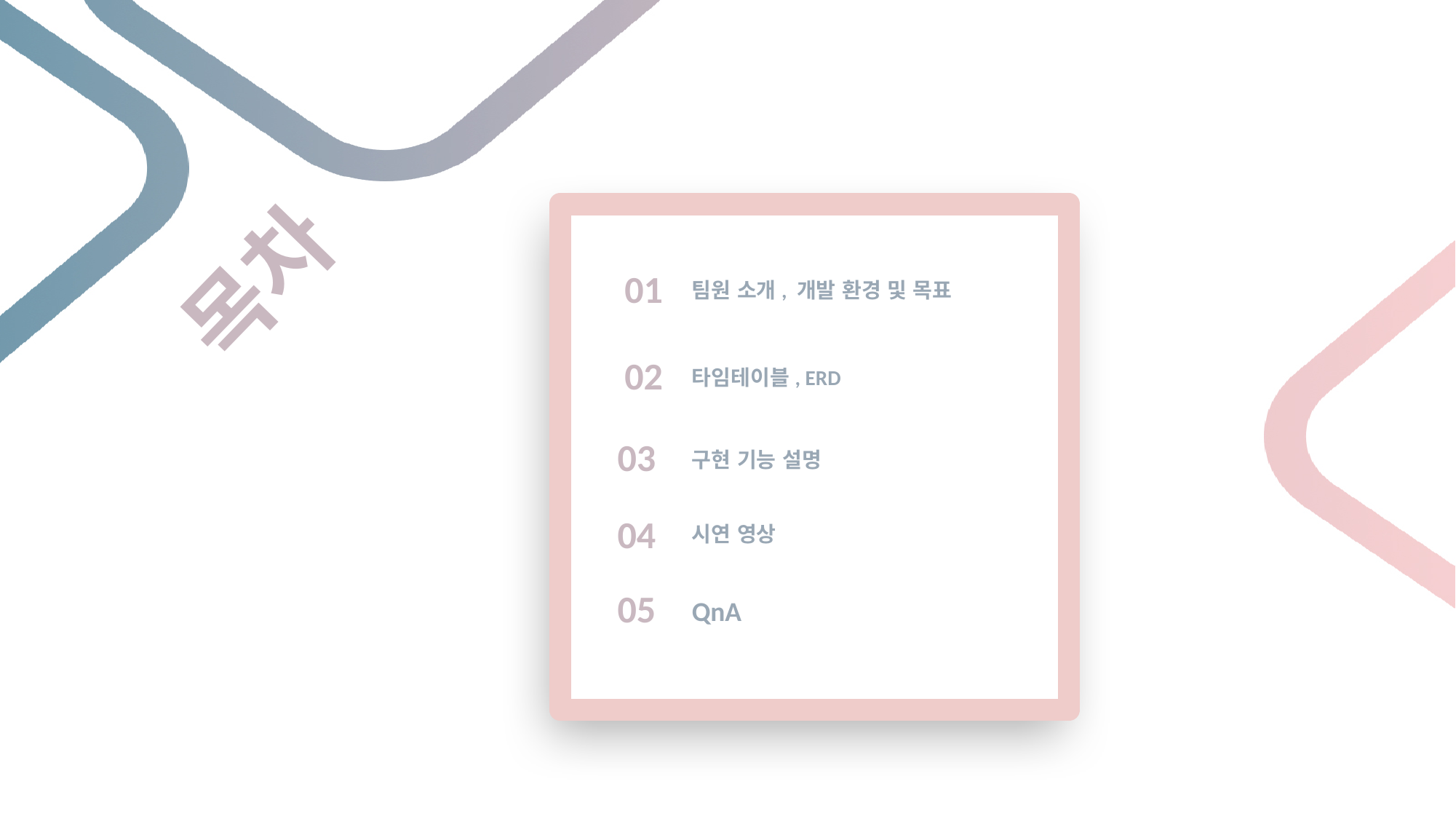

목차
01
팀원 소개, 개발 환경 및 목표
02
타임테이블, ERD
03
구현 기능 설명
04
시연 영상
05
QnA